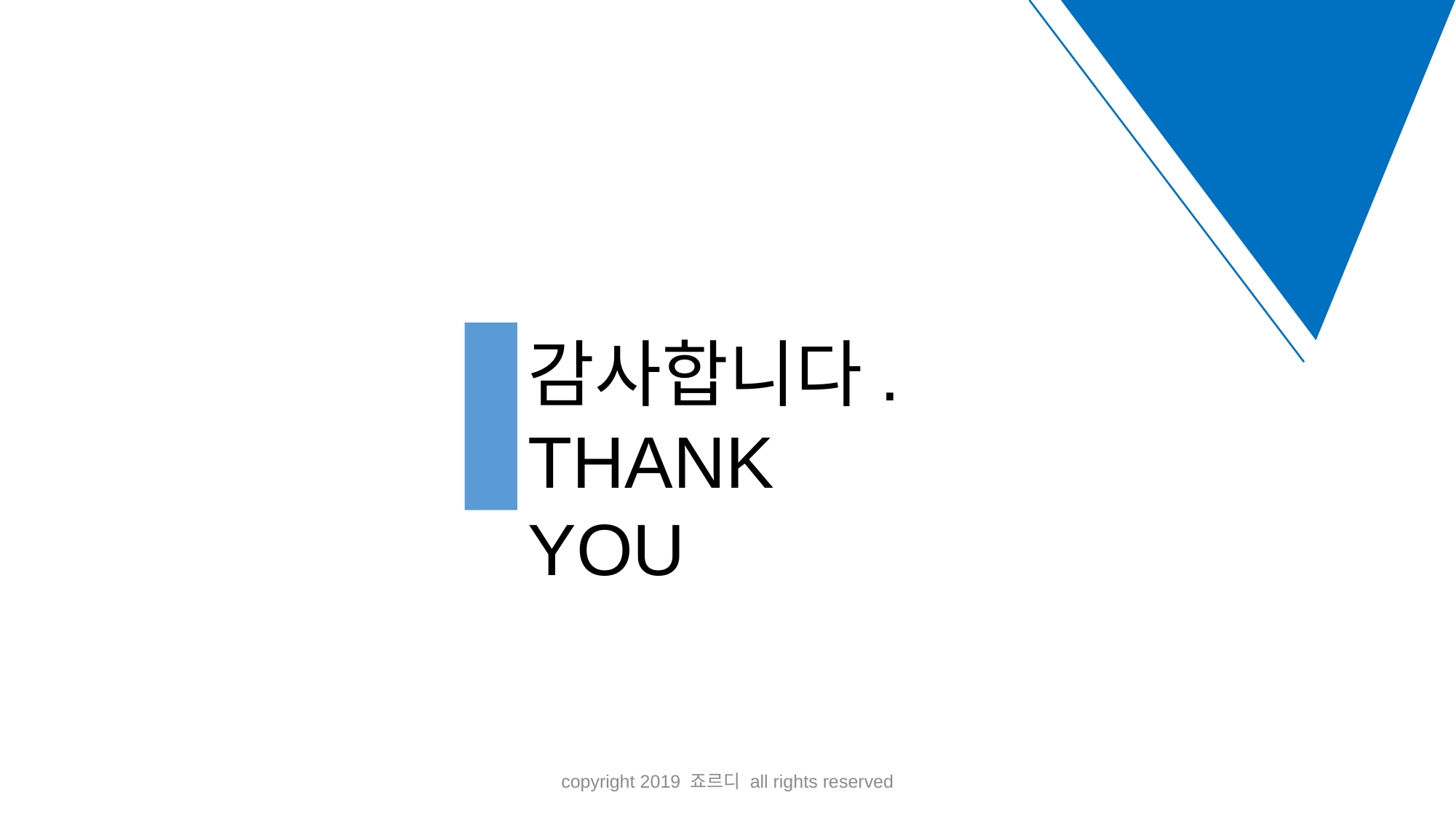

감사합니다.
THANK YOU
copyright 2019 죠르디 all rights reserved